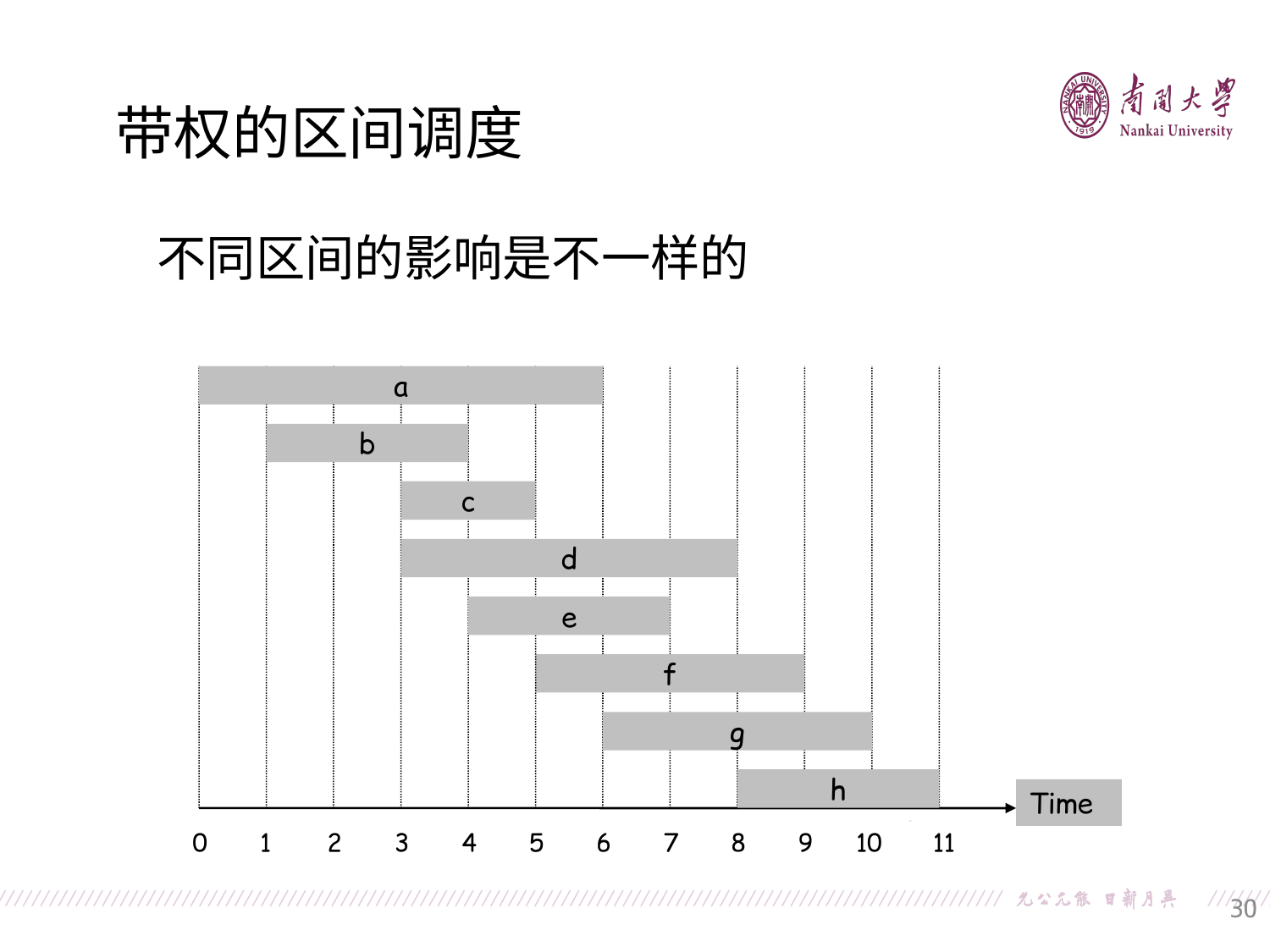

带权的区间调度
不同区间的影响是不一样的

a
b
c
d

e
f
g
h
Time

0
1
2
3
4
5
6
7
8
9
10

11
30